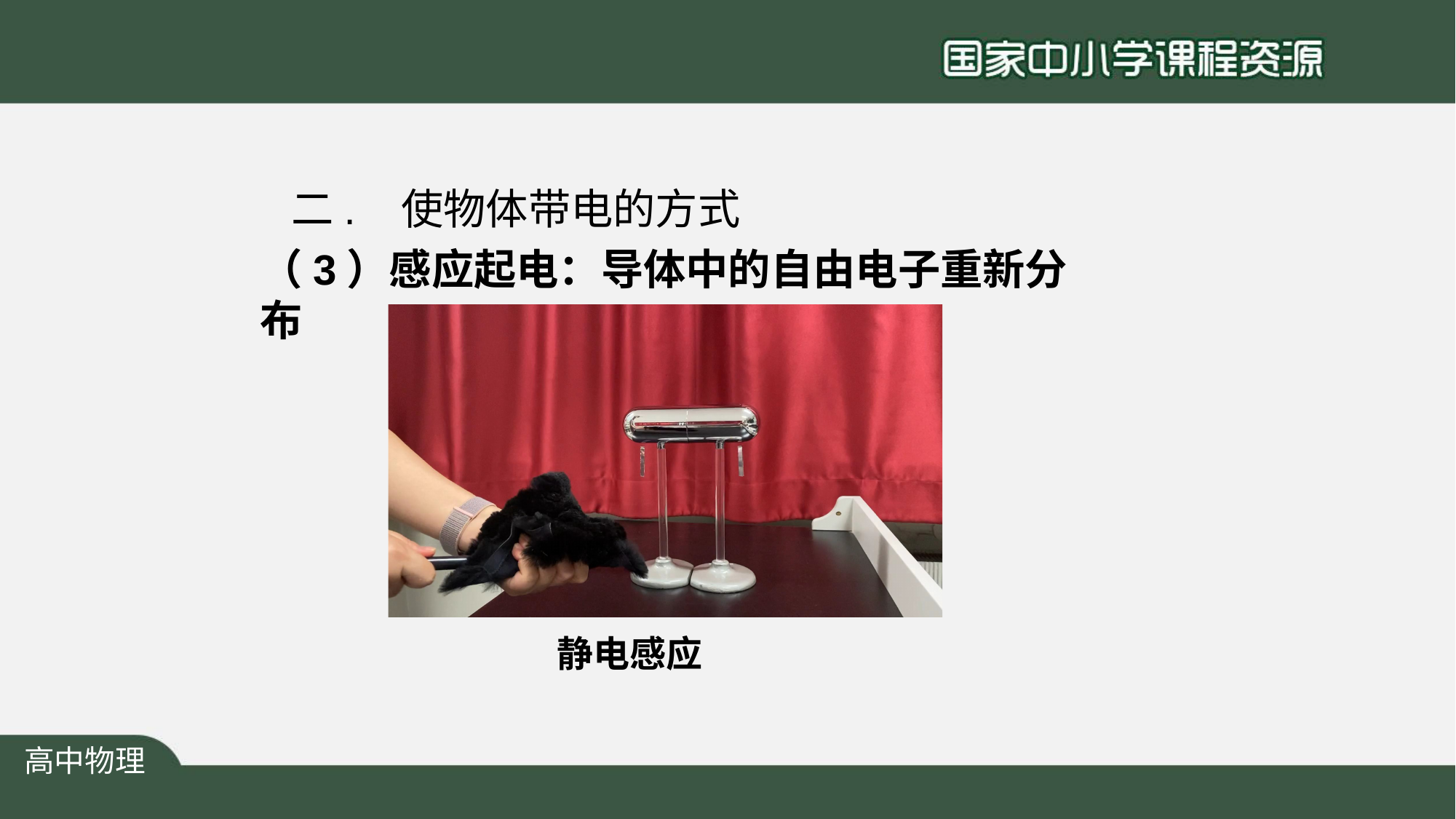

二.	使物体带电的方式
（3）感应起电：导体中的自由电子重新分布

静电感应
高中物理